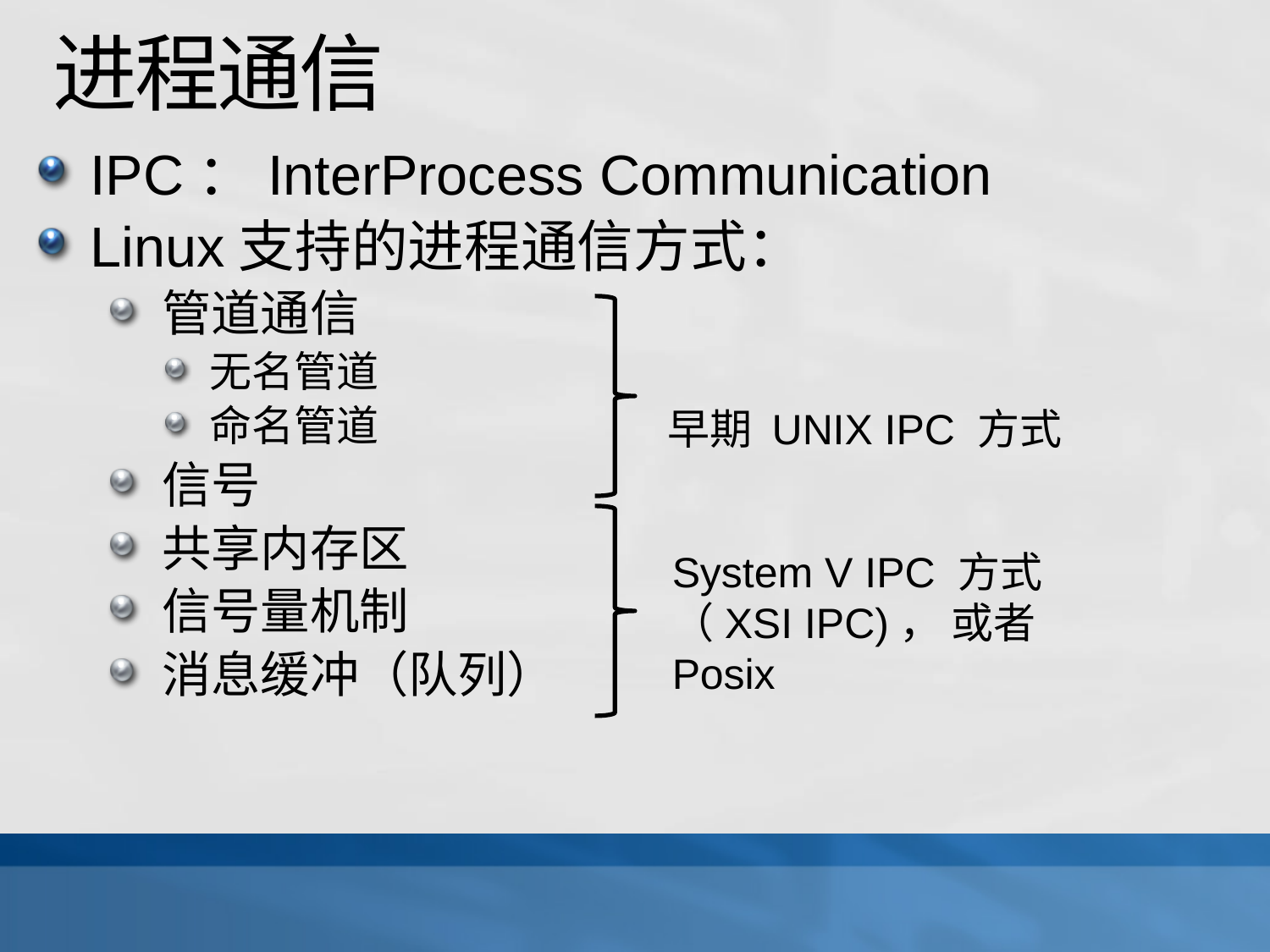

# 进程通信
IPC：InterProcess Communication
Linux支持的进程通信方式：
管道通信
无名管道
命名管道
信号
共享内存区
信号量机制
消息缓冲（队列）

早期 UNIX IPC 方式

System V IPC 方式（XSI IPC)， 或者Posix